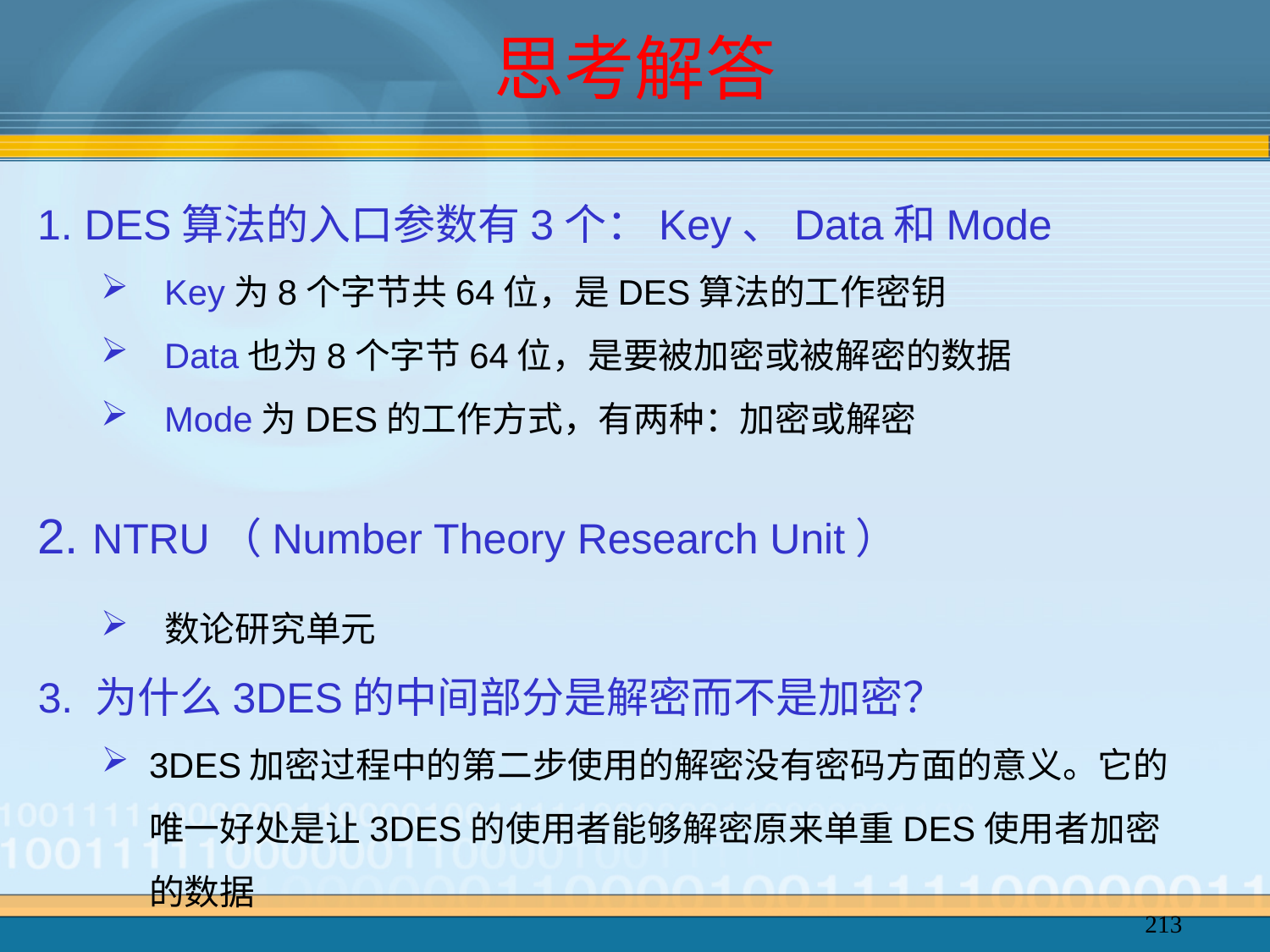

# 思考解答
1. DES算法的入口参数有3个：Key、Data和Mode
Key为8个字节共64位，是DES算法的工作密钥
Data也为8个字节64位，是要被加密或被解密的数据
Mode为DES的工作方式，有两种：加密或解密
2. NTRU（Number Theory Research Unit）
数论研究单元
3. 为什么3DES的中间部分是解密而不是加密？
3DES加密过程中的第二步使用的解密没有密码方面的意义。它的唯一好处是让3DES的使用者能够解密原来单重DES使用者加密的数据
213